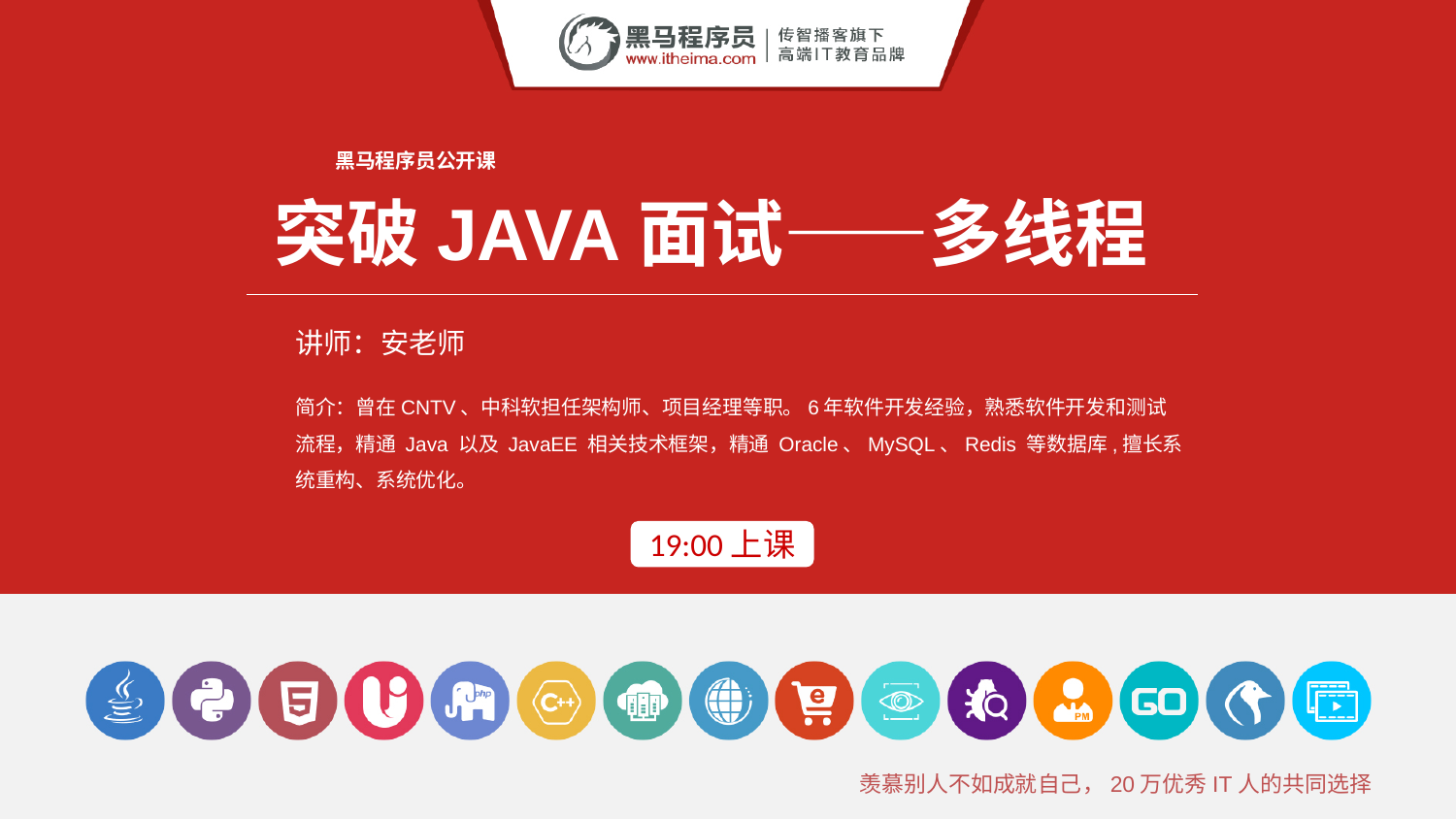

黑马程序员公开课
突破JAVA面试——多线程
讲师：安老师
简介：曾在CNTV、中科软担任架构师、项目经理等职。6年软件开发经验，熟悉软件开发和测试流程，精通 Java 以及 JavaEE 相关技术框架，精通 Oracle、MySQL、Redis 等数据库,擅长系统重构、系统优化。
19:00上课
羡慕别人不如成就自己，20万优秀IT人的共同选择